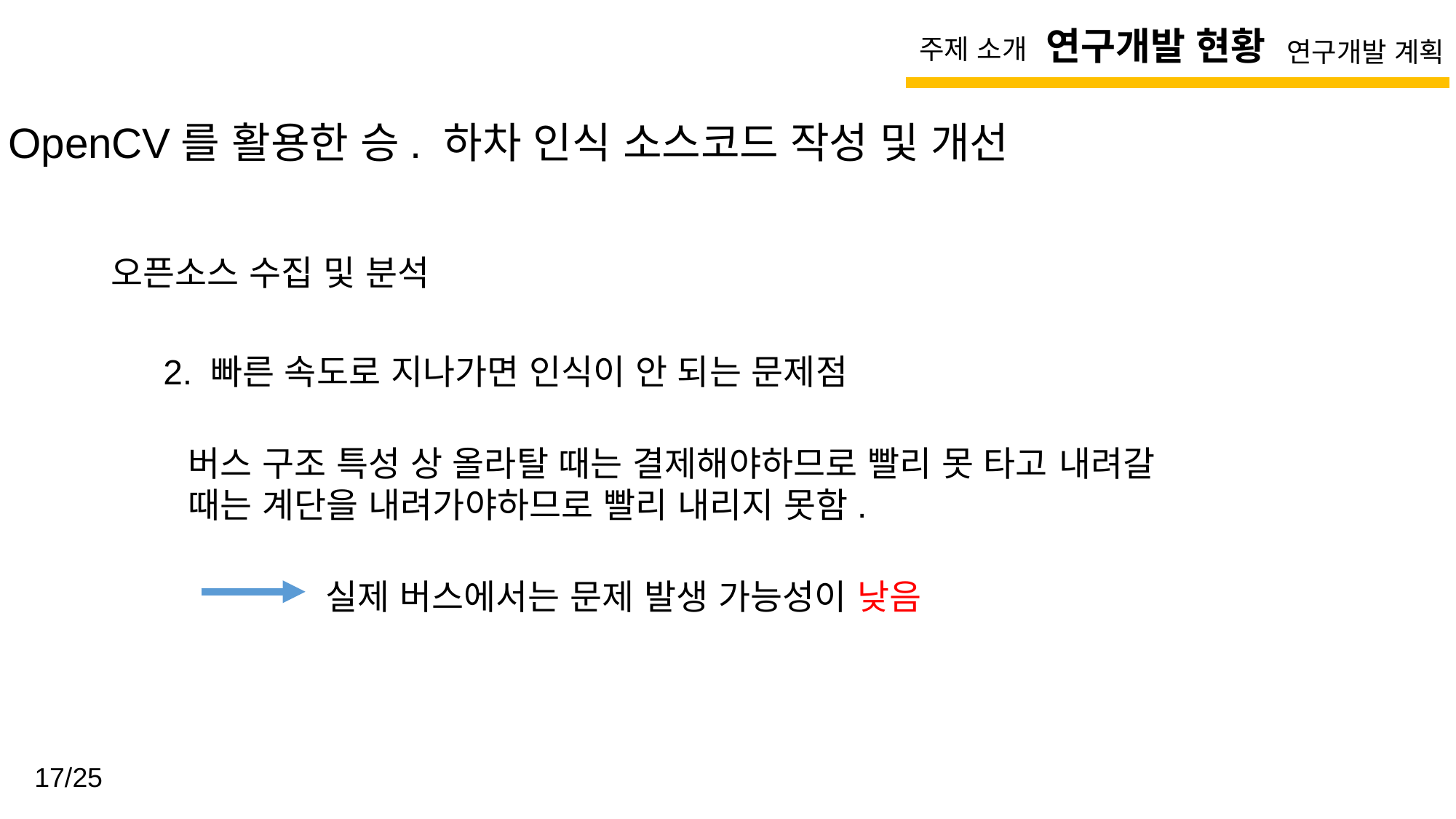

연구개발 현황
주제 소개
연구개발 계획

OpenCV를 활용한 승. 하차 인식 소스코드 작성 및 개선
오픈소스 수집 및 분석
2. 빠른 속도로 지나가면 인식이 안 되는 문제점
버스 구조 특성 상 올라탈 때는 결제해야하므로 빨리 못 타고 내려갈 때는 계단을 내려가야하므로 빨리 내리지 못함.
실제 버스에서는 문제 발생 가능성이 낮음
17/25